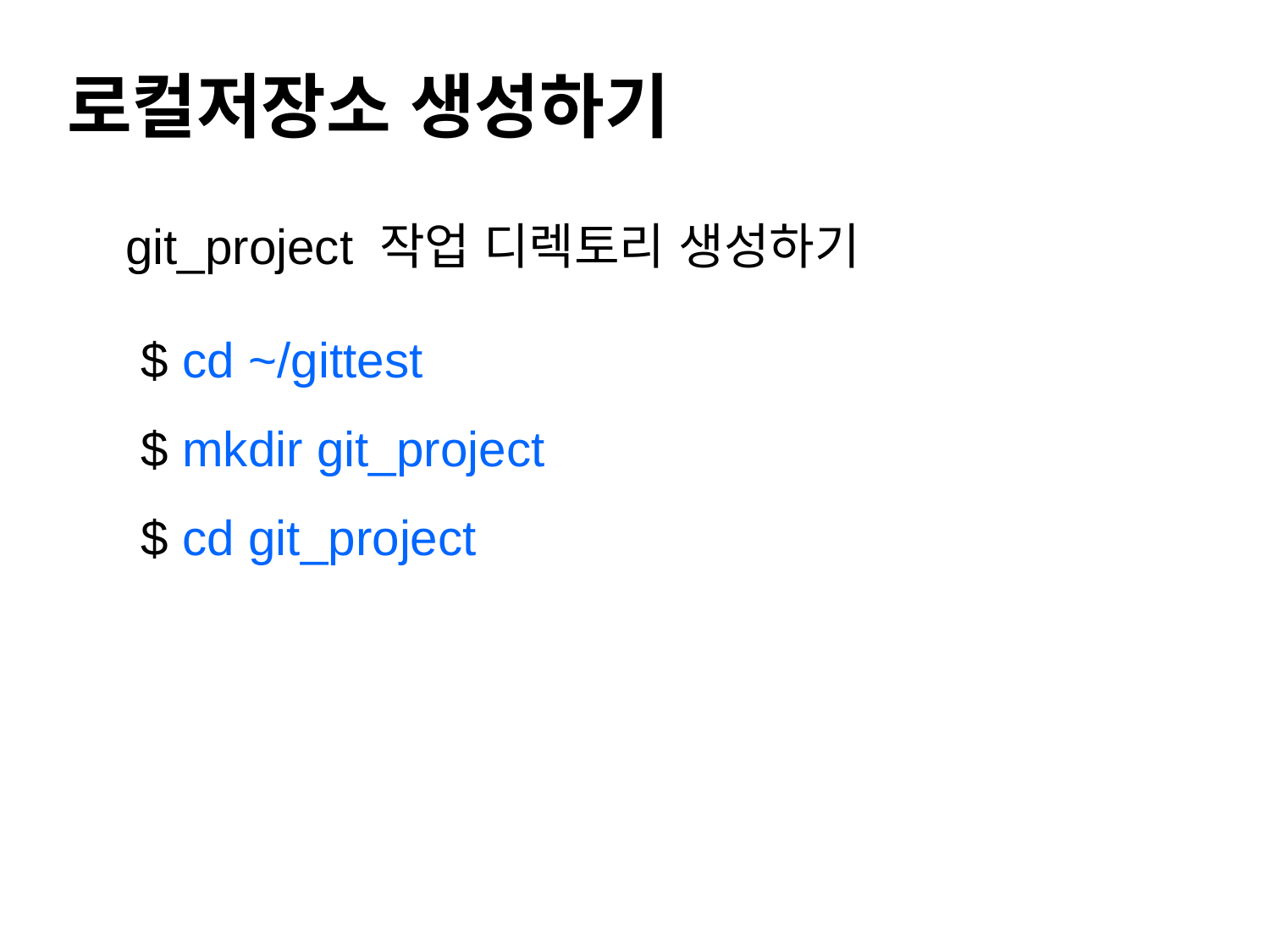

#
로컬저장소 생성하기
  git_project 작업 디렉토리 생성하기

 $ cd ~/gittest
 $ mkdir git_project
 $ cd git_project